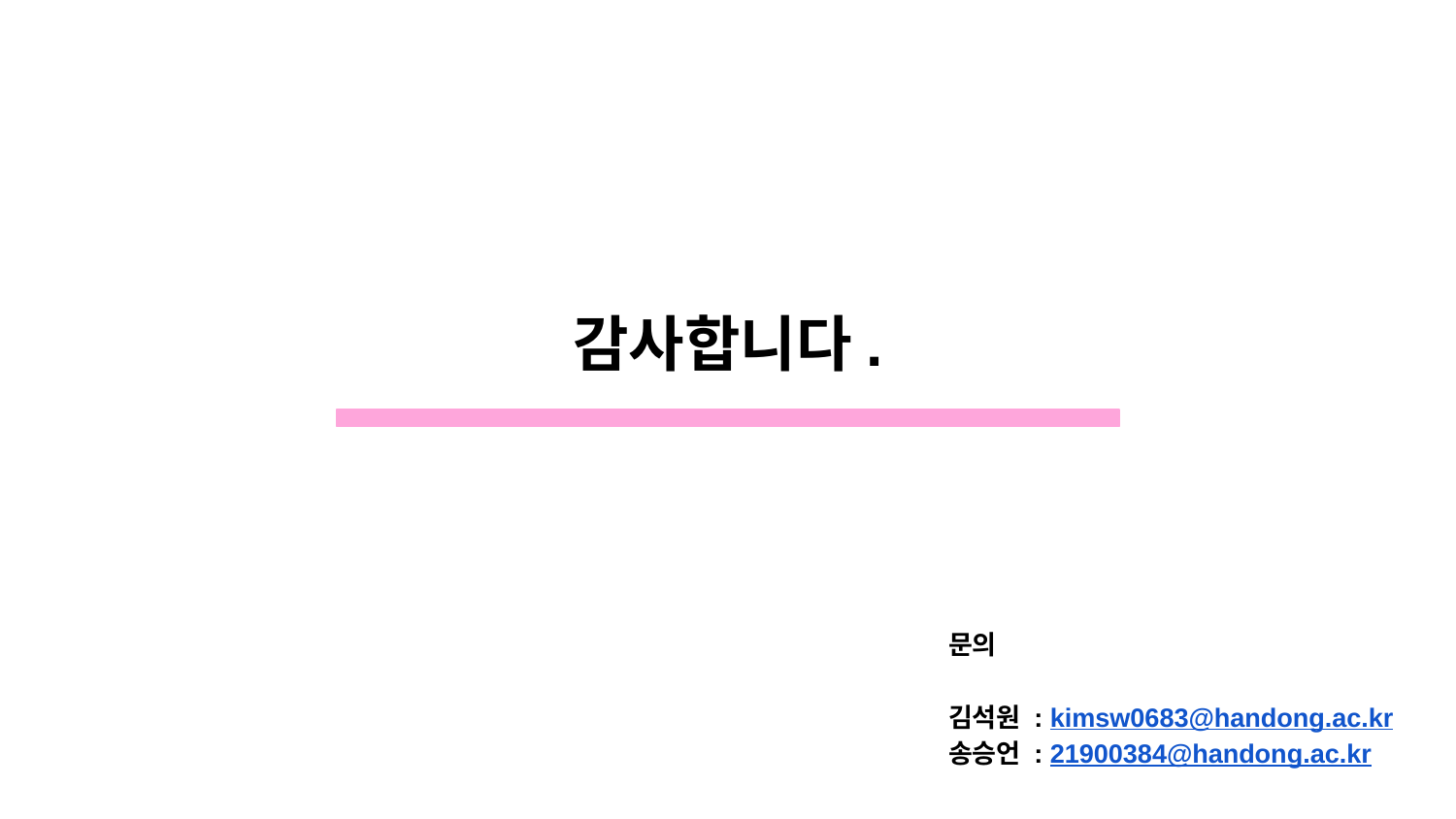

감사합니다.

문의

김석원 : kimsw0683@handong.ac.kr
송승언 : 21900384@handong.ac.kr